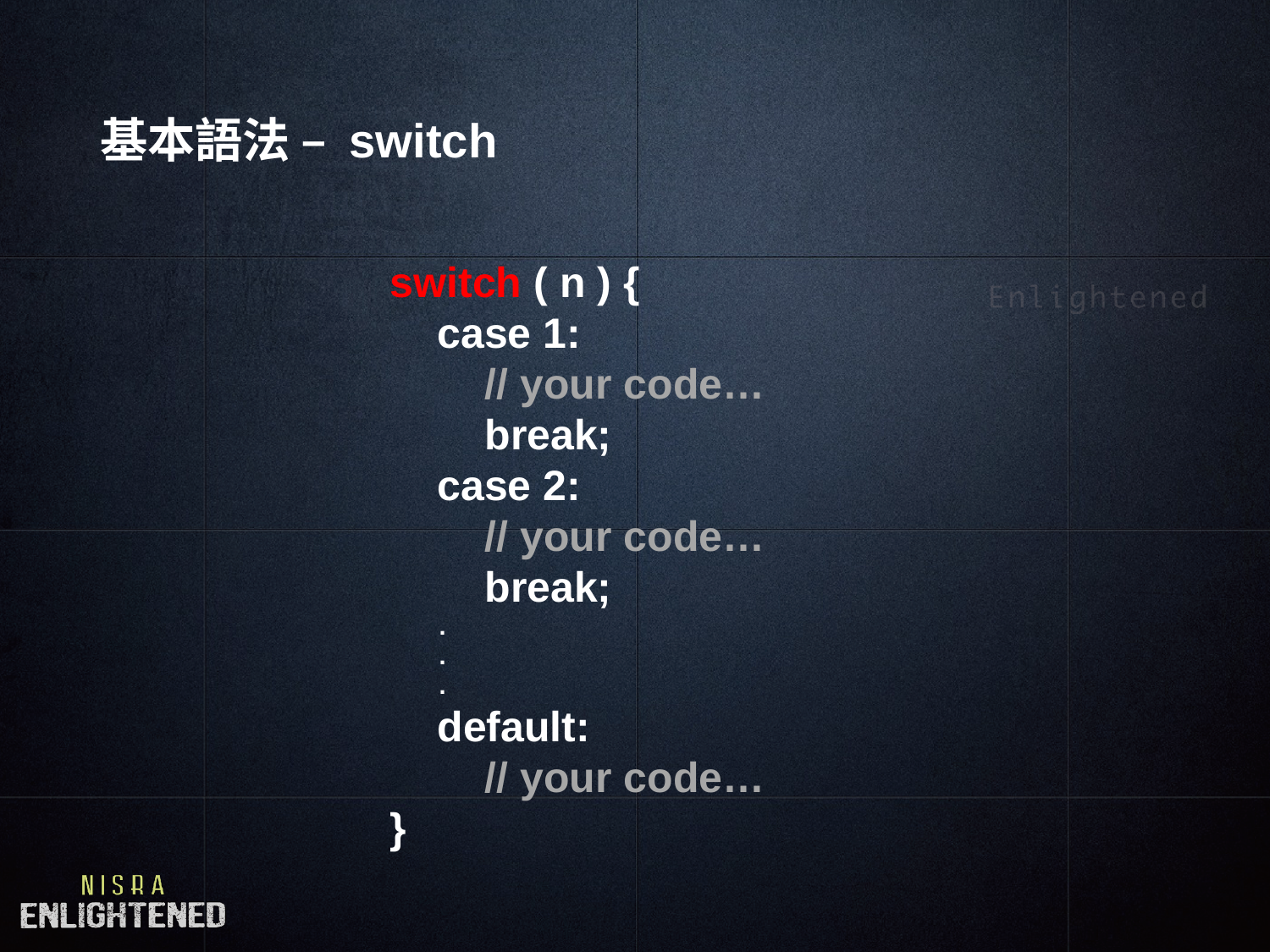

# 基本語法 – switch
switch ( n ) {
    case 1:
        // your code…
        break;
    case 2:
        // your code…
        break;
       .
       .
       .
    default:
        // your code…
}